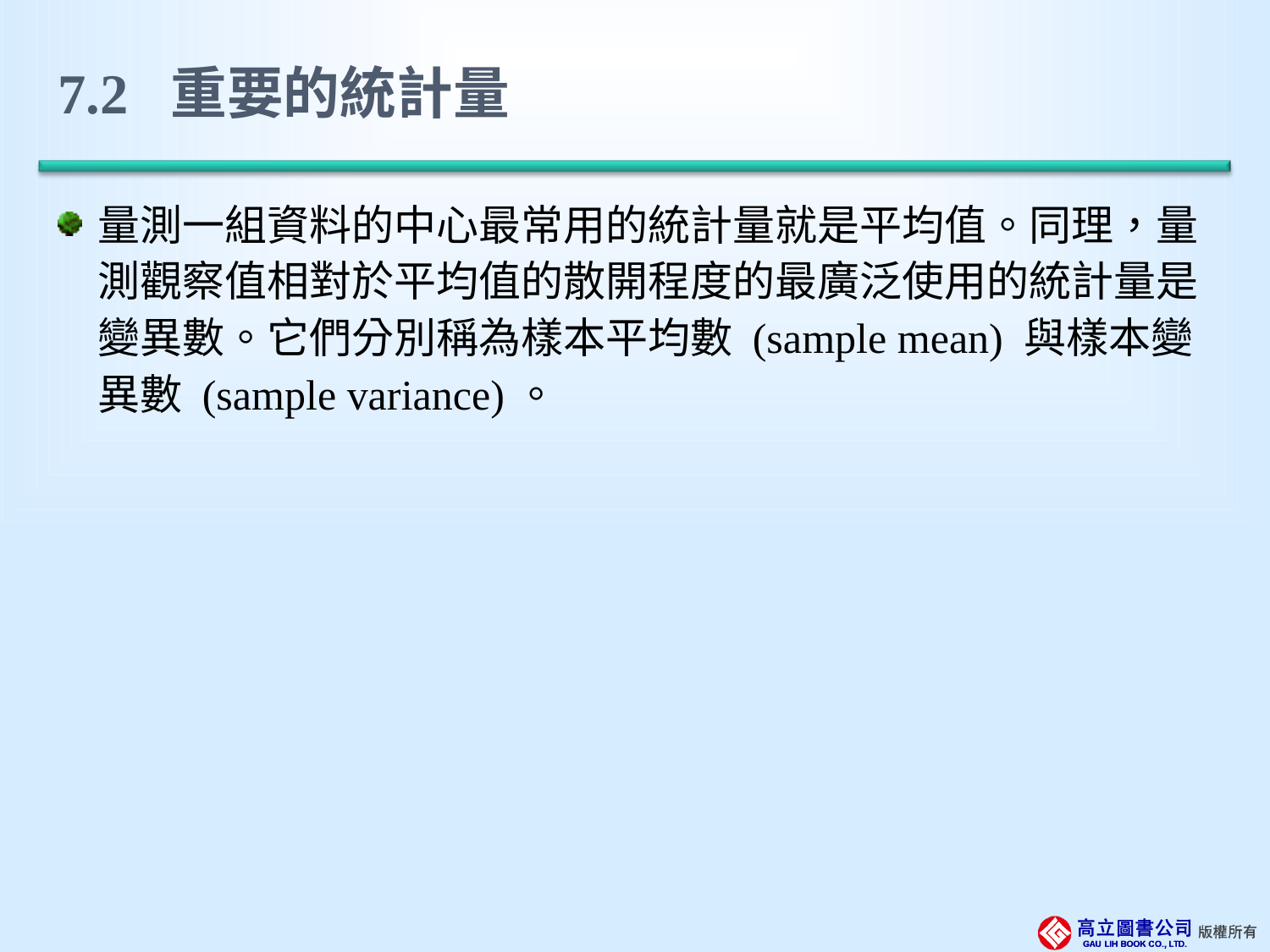

# 7.2  重要的統計量
量測一組資料的中心最常用的統計量就是平均值。同理，量測觀察值相對於平均值的散開程度的最廣泛使用的統計量是變異數。它們分別稱為樣本平均數 (sample mean) 與樣本變異數 (sample variance)。